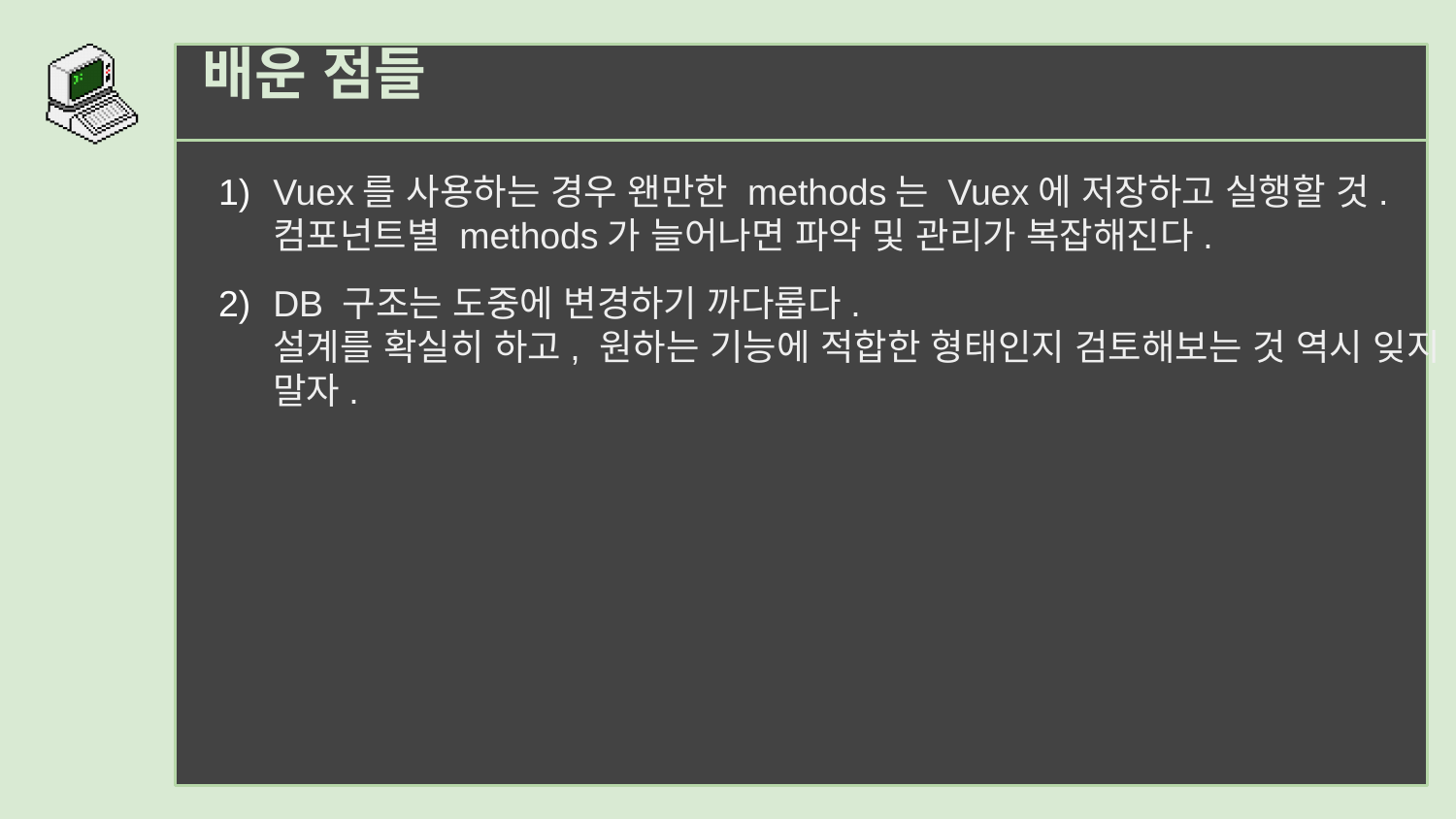

배운 점들
Vuex를 사용하는 경우 왠만한 methods는 Vuex에 저장하고 실행할 것.
컴포넌트별 methods가 늘어나면 파악 및 관리가 복잡해진다.
DB 구조는 도중에 변경하기 까다롭다.
설계를 확실히 하고, 원하는 기능에 적합한 형태인지 검토해보는 것 역시 잊지 말자.